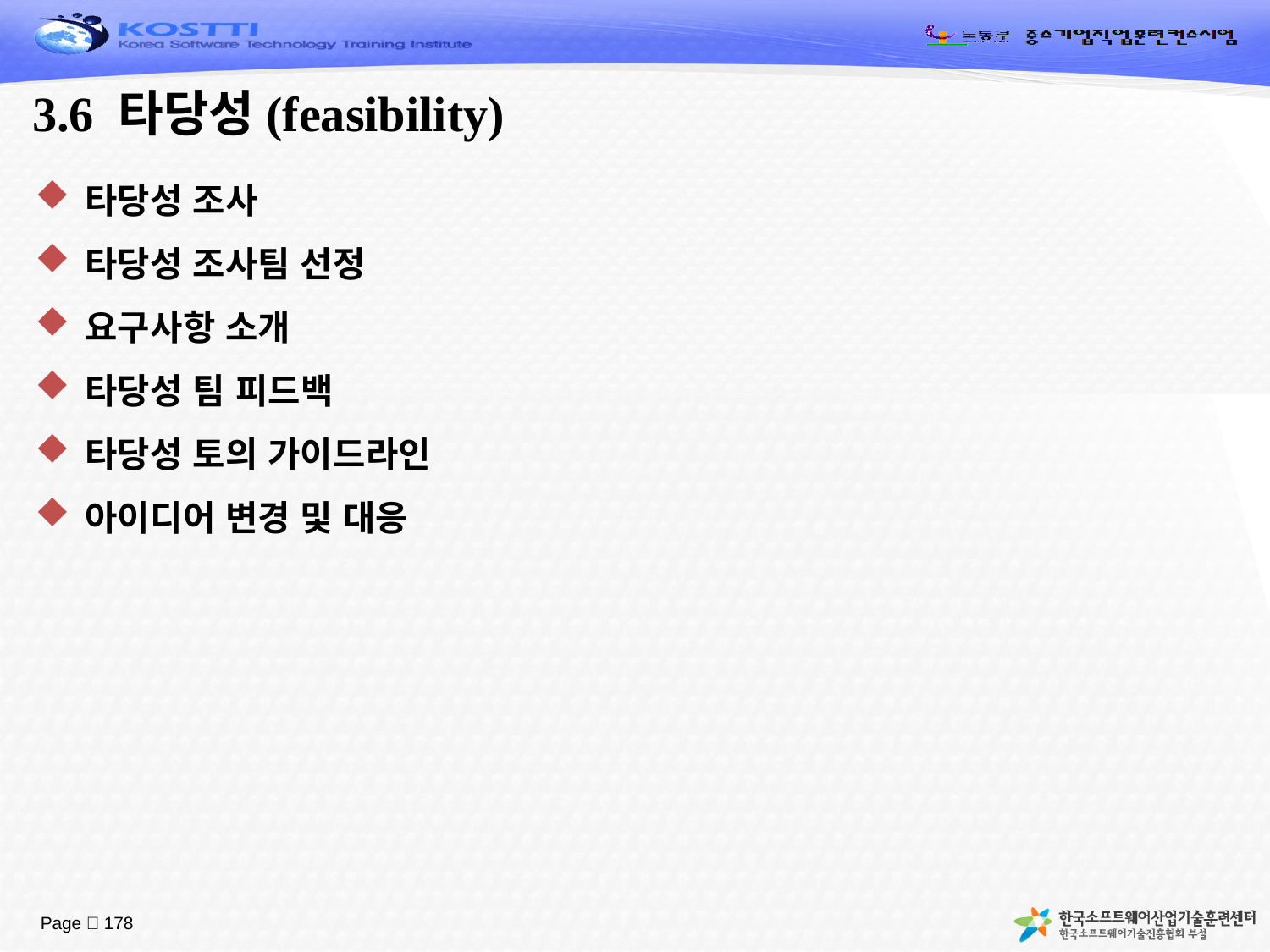

# 3.6 타당성(feasibility)
타당성 조사
타당성 조사팀 선정
요구사항 소개
타당성 팀 피드백
타당성 토의 가이드라인
아이디어 변경 및 대응